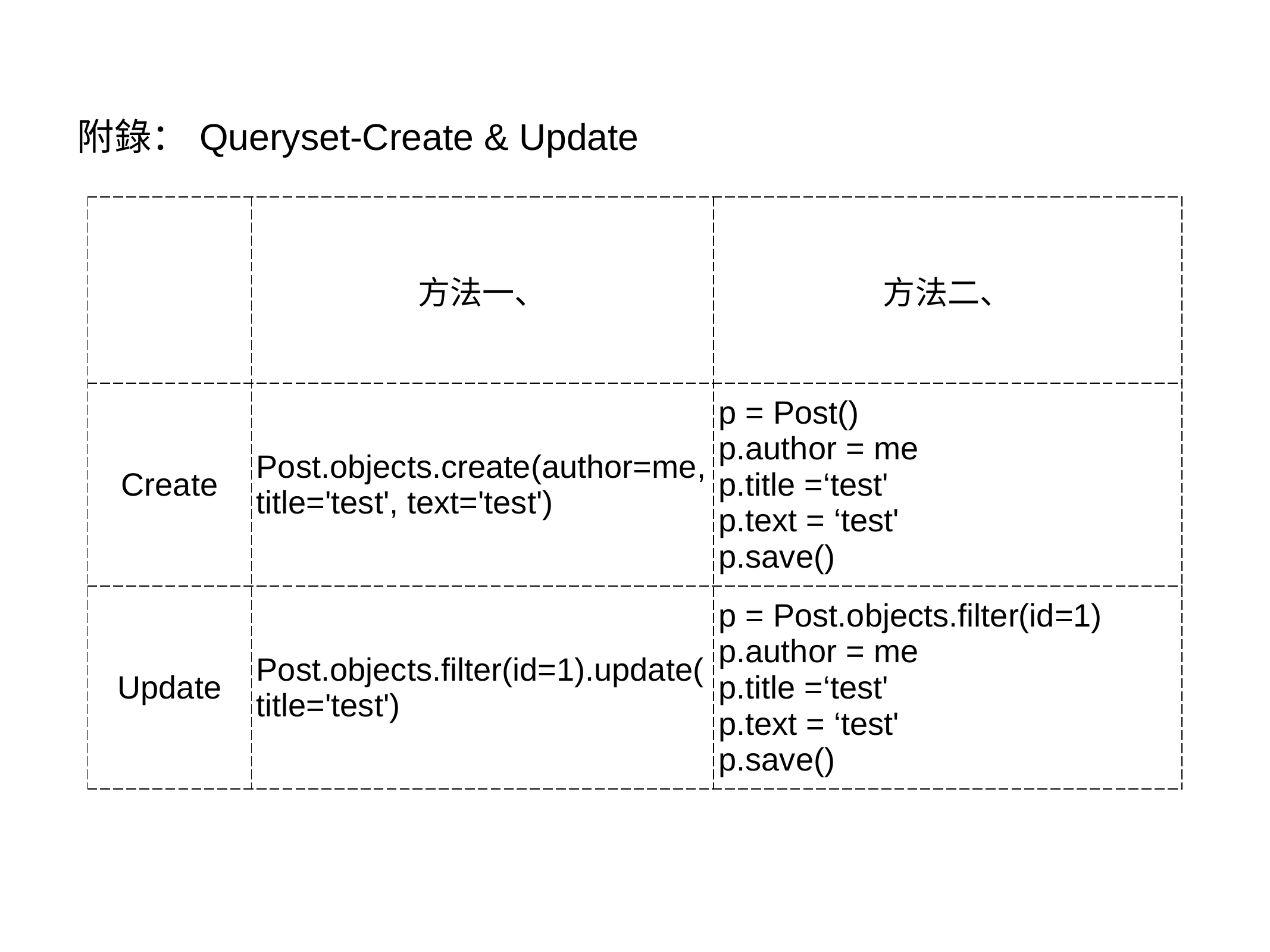

附錄：Queryset-Create & Update
|  | 方法一、 | 方法二、 |
| --- | --- | --- |
| Create | Post.objects.create(author=me, title='test', text='test') | p = Post() p.author = me p.title =‘test' p.text = ‘test' p.save() |
| Update | Post.objects.filter(id=1).update(title='test') | p = Post.objects.filter(id=1) p.author = me p.title =‘test' p.text = ‘test' p.save() |